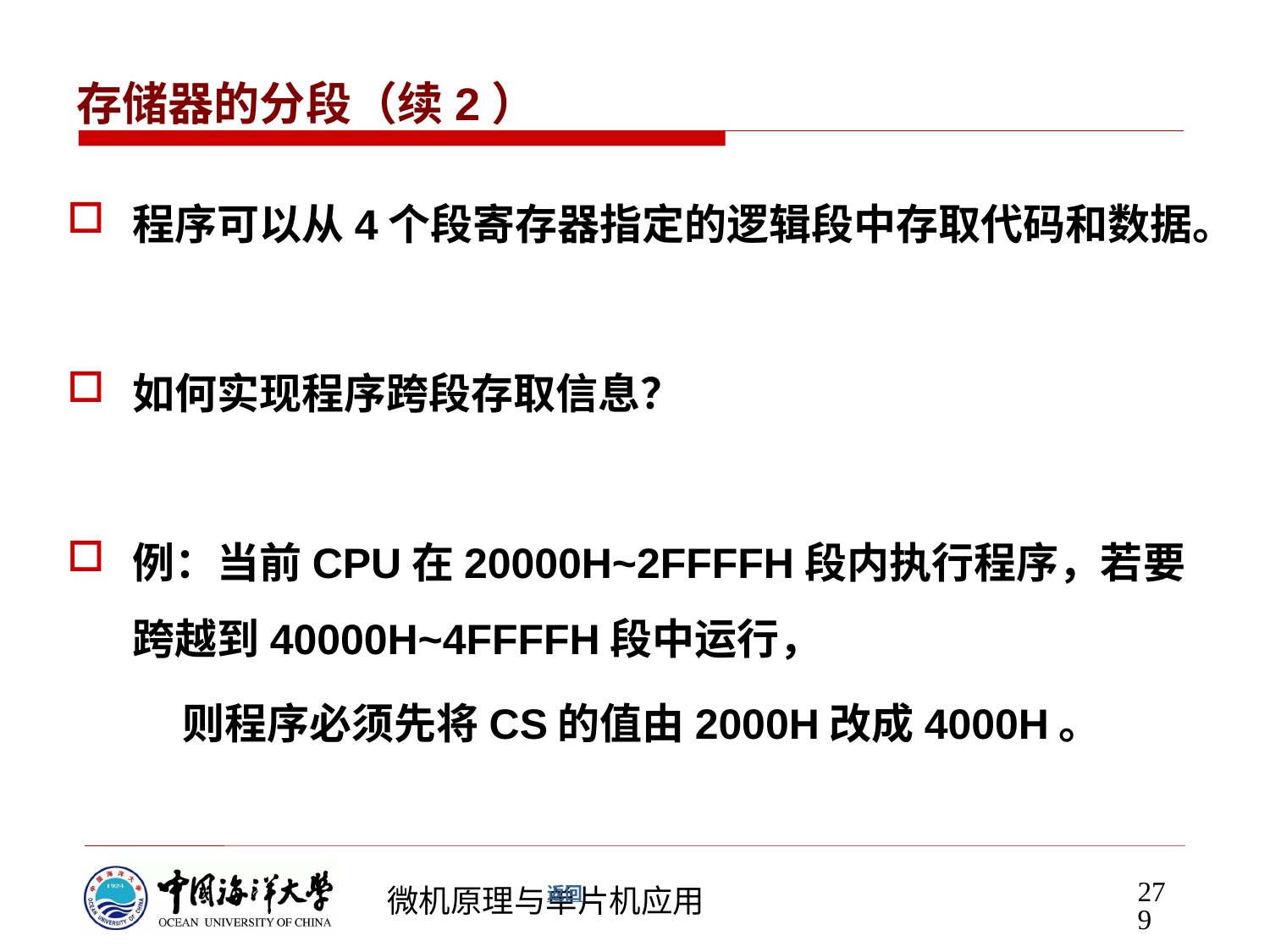

# 存储器的分段（续2）
程序可以从4个段寄存器指定的逻辑段中存取代码和数据。

如何实现程序跨段存取信息？

例：当前CPU在20000H~2FFFFH段内执行程序，若要跨越到40000H~4FFFFH段中运行，
           则程序必须先将CS的值由2000H改成4000H。

279
返回